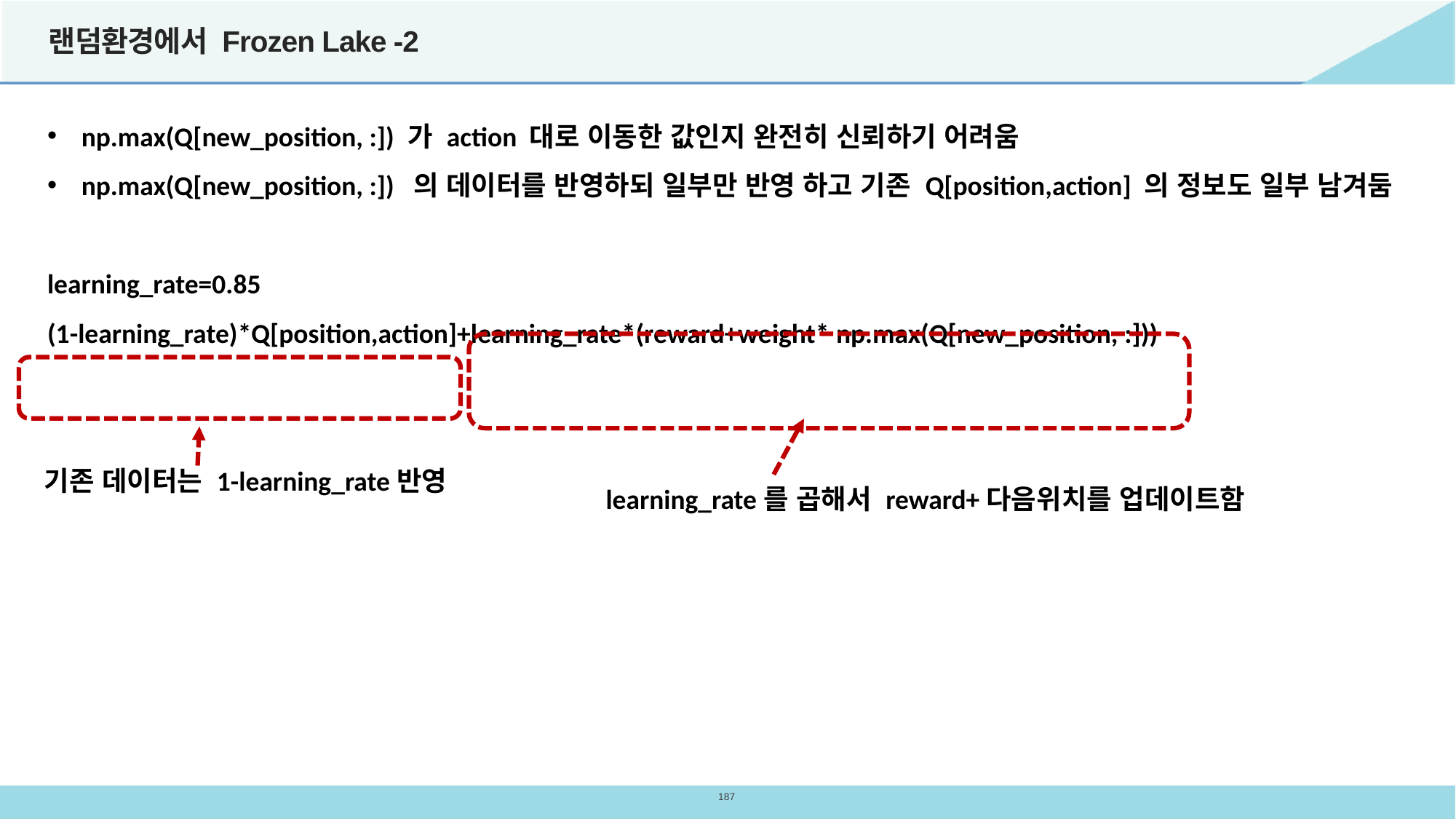

# 랜덤환경에서 Frozen Lake -2
np.max(Q[new_position, :]) 가 action 대로 이동한 값인지 완전히 신뢰하기 어려움
np.max(Q[new_position, :])  의 데이터를 반영하되 일부만 반영 하고 기존 Q[position,action] 의 정보도 일부 남겨둠

learning_rate=0.85
(1-learning_rate)*Q[position,action]+learning_rate*(reward+weight* np.max(Q[new_position, :]))

기존 데이터는 1-learning_rate반영
learning_rate를 곱해서 reward+다음위치를 업데이트함